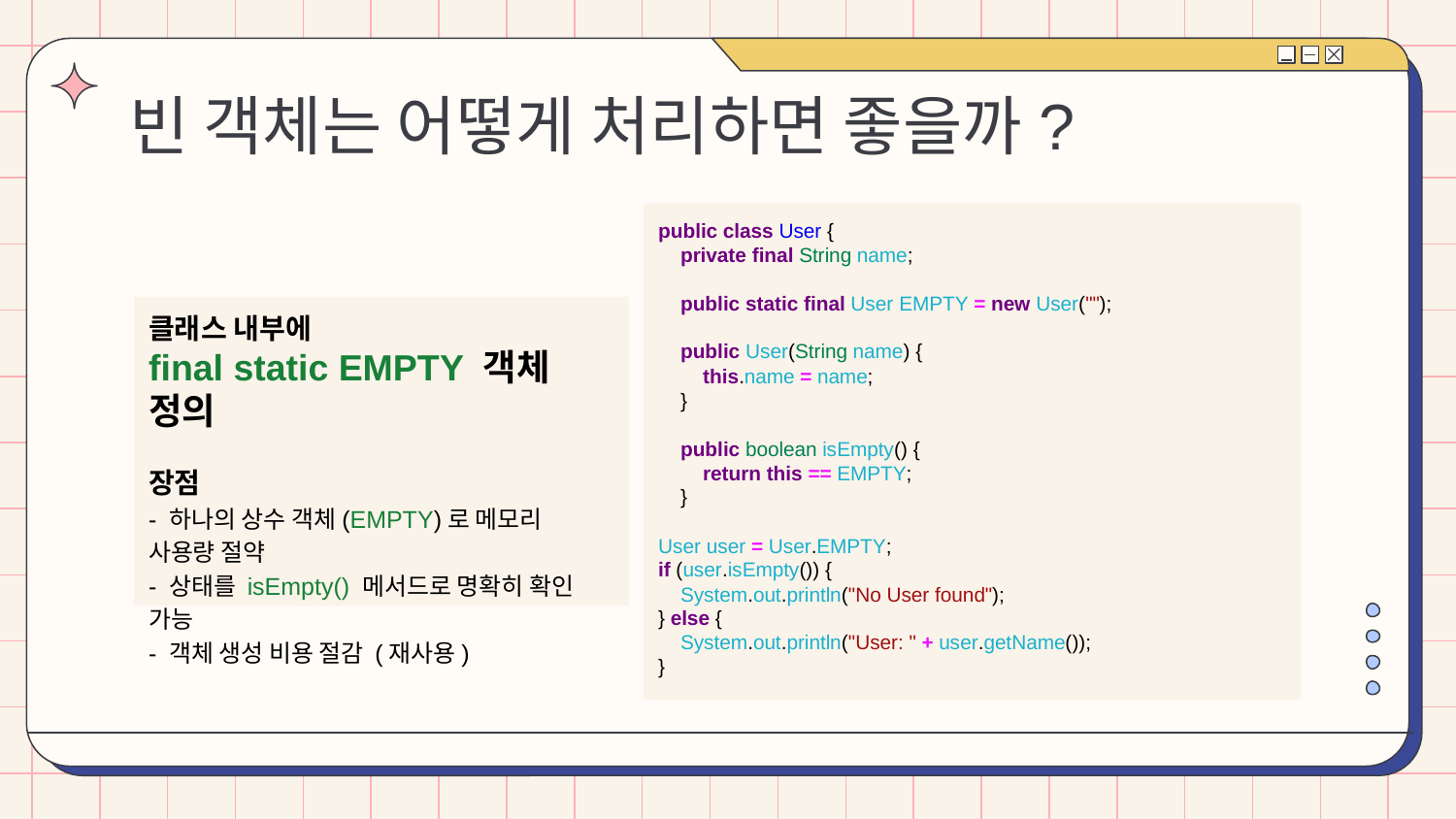

# 빈 객체는 어떻게 처리하면 좋을까?
public class User {
    private final String name;

    public static final User EMPTY = new User("");

    public User(String name) {
        this.name = name;
    }

    public boolean isEmpty() {
        return this == EMPTY;
    }

User user = User.EMPTY;
if (user.isEmpty()) {
    System.out.println("No User found");
} else {
    System.out.println("User: " + user.getName());
}
클래스 내부에
final static EMPTY 객체 정의
장점
- 하나의 상수 객체(EMPTY)로 메모리 사용량 절약
- 상태를 isEmpty() 메서드로 명확히 확인 가능
- 객체 생성 비용 절감 (재사용)